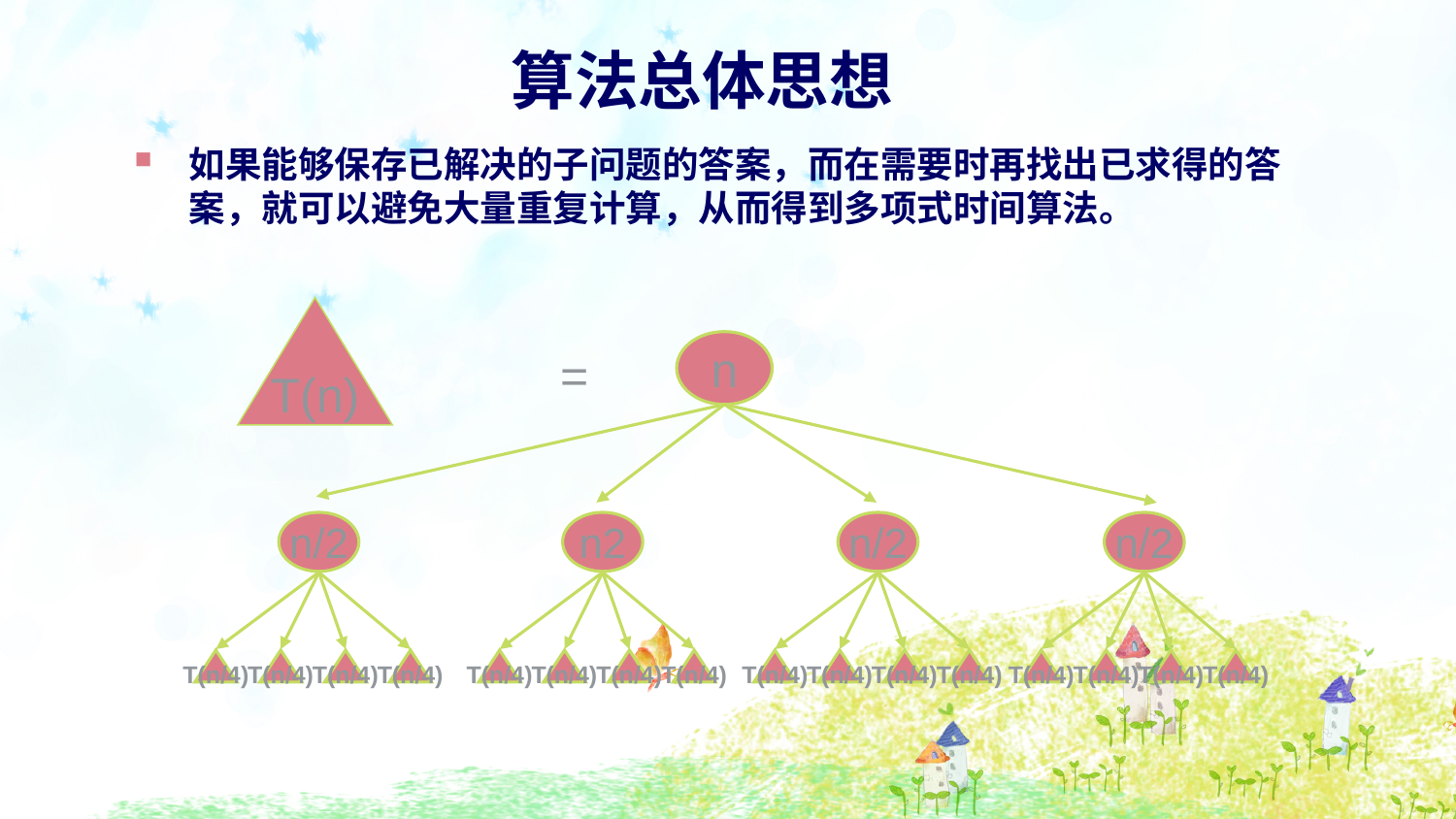

算法总体思想
如果能够保存已解决的子问题的答案，而在需要时再找出已求得的答案，就可以避免大量重复计算，从而得到多项式时间算法。
T(n)
n
=
n/2
T(n/4)
T(n/4)
T(n/4)
T(n/4)
n2
T(n/4)
T(n/4)
T(n/4)
T(n/4)
n/2
T(n/4)
T(n/4)
T(n/4)
T(n/4)
n/2
T(n/4)
T(n/4)
T(n/4)
T(n/4)